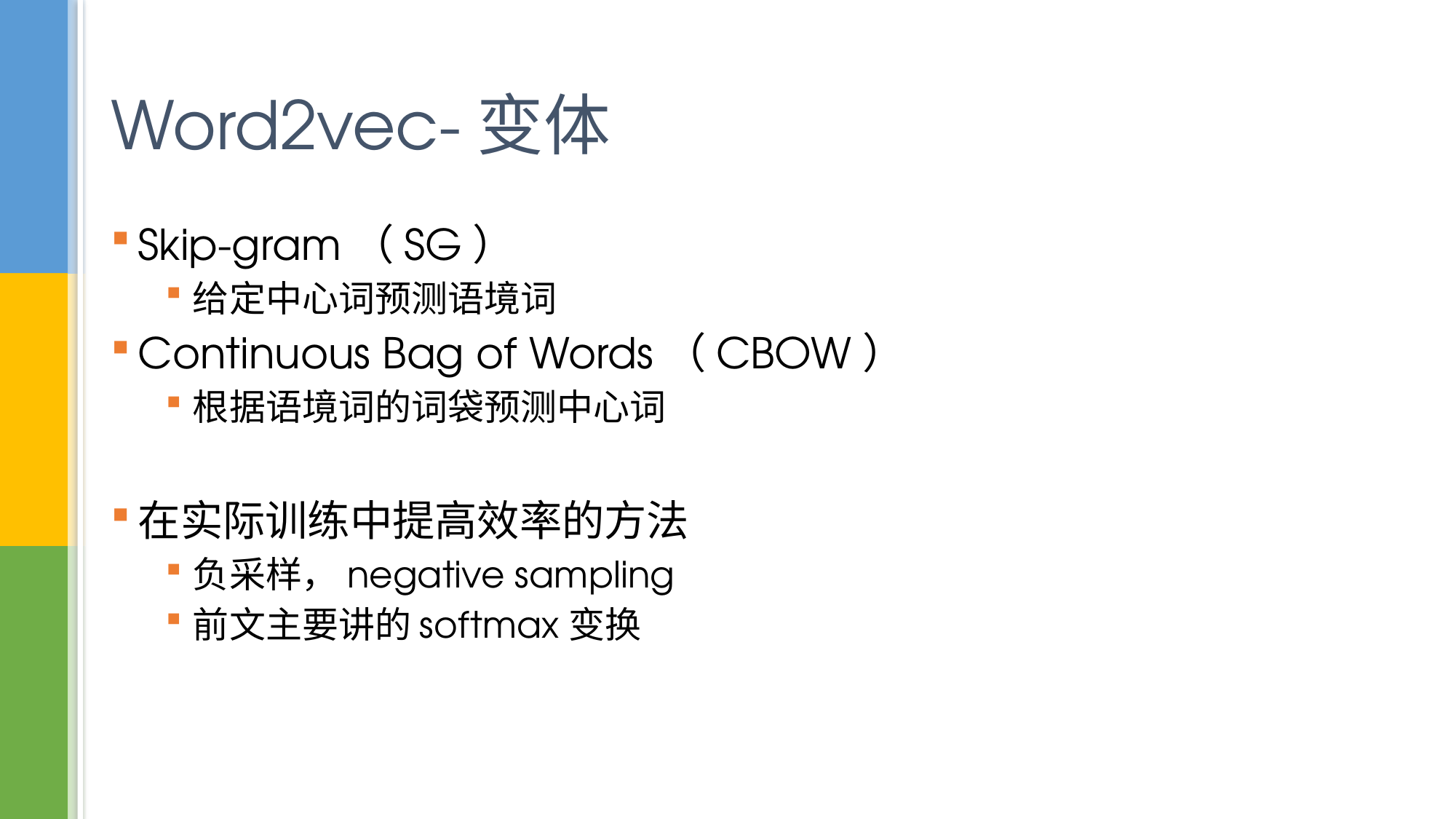

# Word2vec-变体
Skip-gram（SG）
给定中心词预测语境词
Continuous Bag of Words（CBOW）
根据语境词的词袋预测中心词

在实际训练中提高效率的方法
负采样，negative sampling
前文主要讲的softmax变换